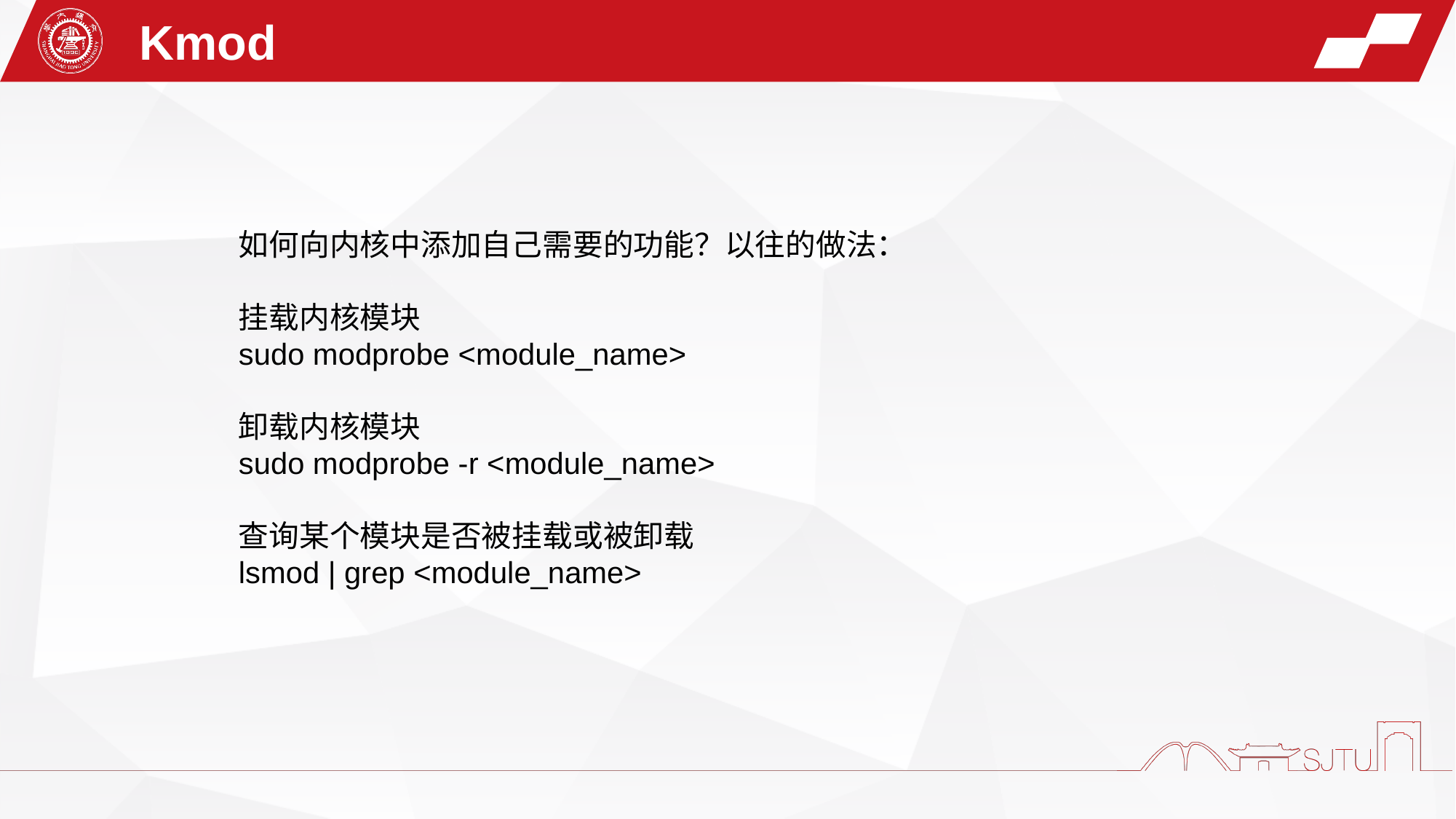

Kmod
如何向内核中添加自己需要的功能？以往的做法：

挂载内核模块
sudo modprobe <module_name>

卸载内核模块
sudo modprobe -r <module_name>

查询某个模块是否被挂载或被卸载
lsmod | grep <module_name>